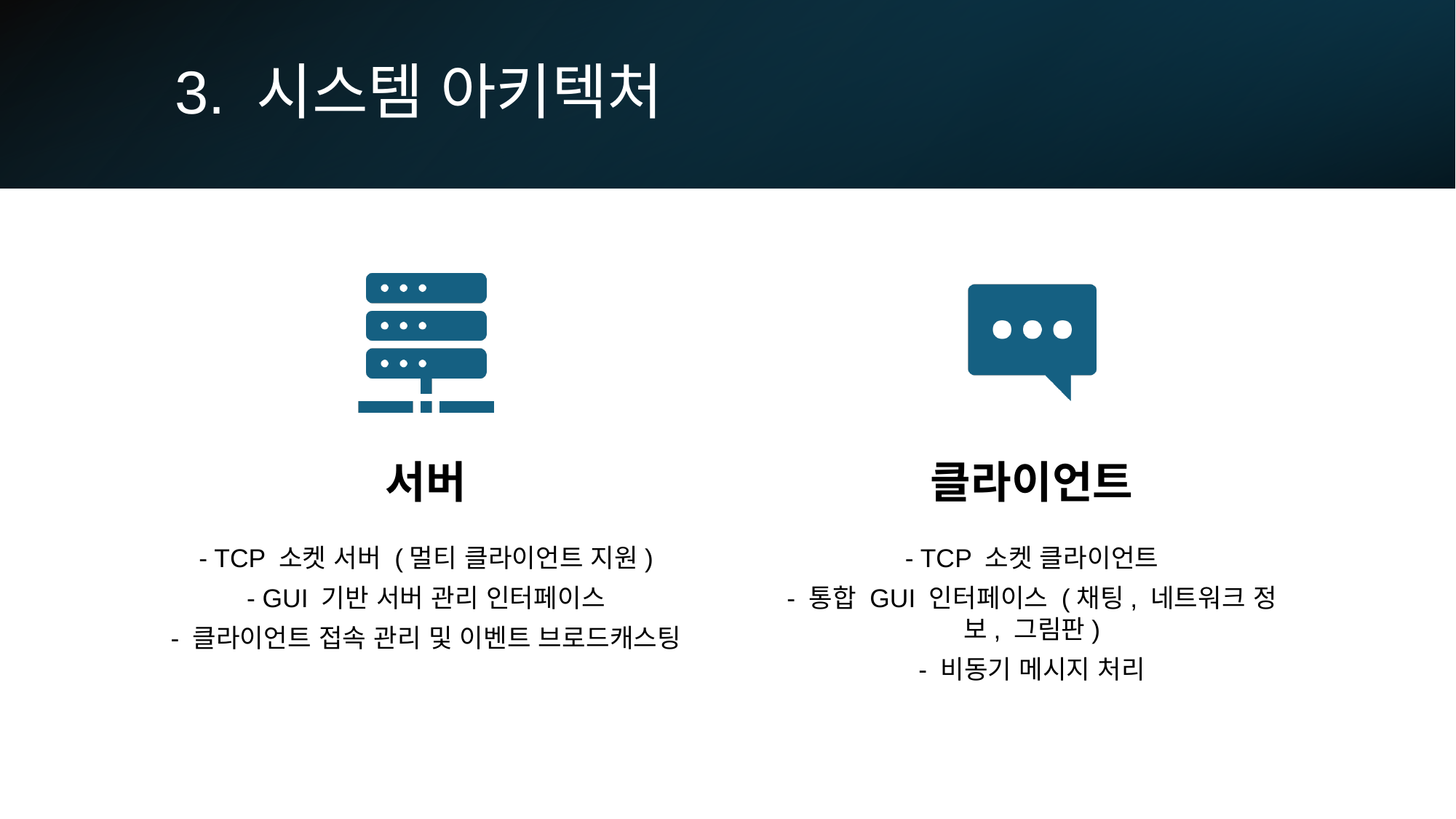

# 3. 시스템 아키텍처
서버
- TCP 소켓 서버 (멀티 클라이언트 지원)
- GUI 기반 서버 관리 인터페이스
- 클라이언트 접속 관리 및 이벤트 브로드캐스팅
클라이언트
- TCP 소켓 클라이언트
- 통합 GUI 인터페이스 (채팅, 네트워크 정보, 그림판)
- 비동기 메시지 처리